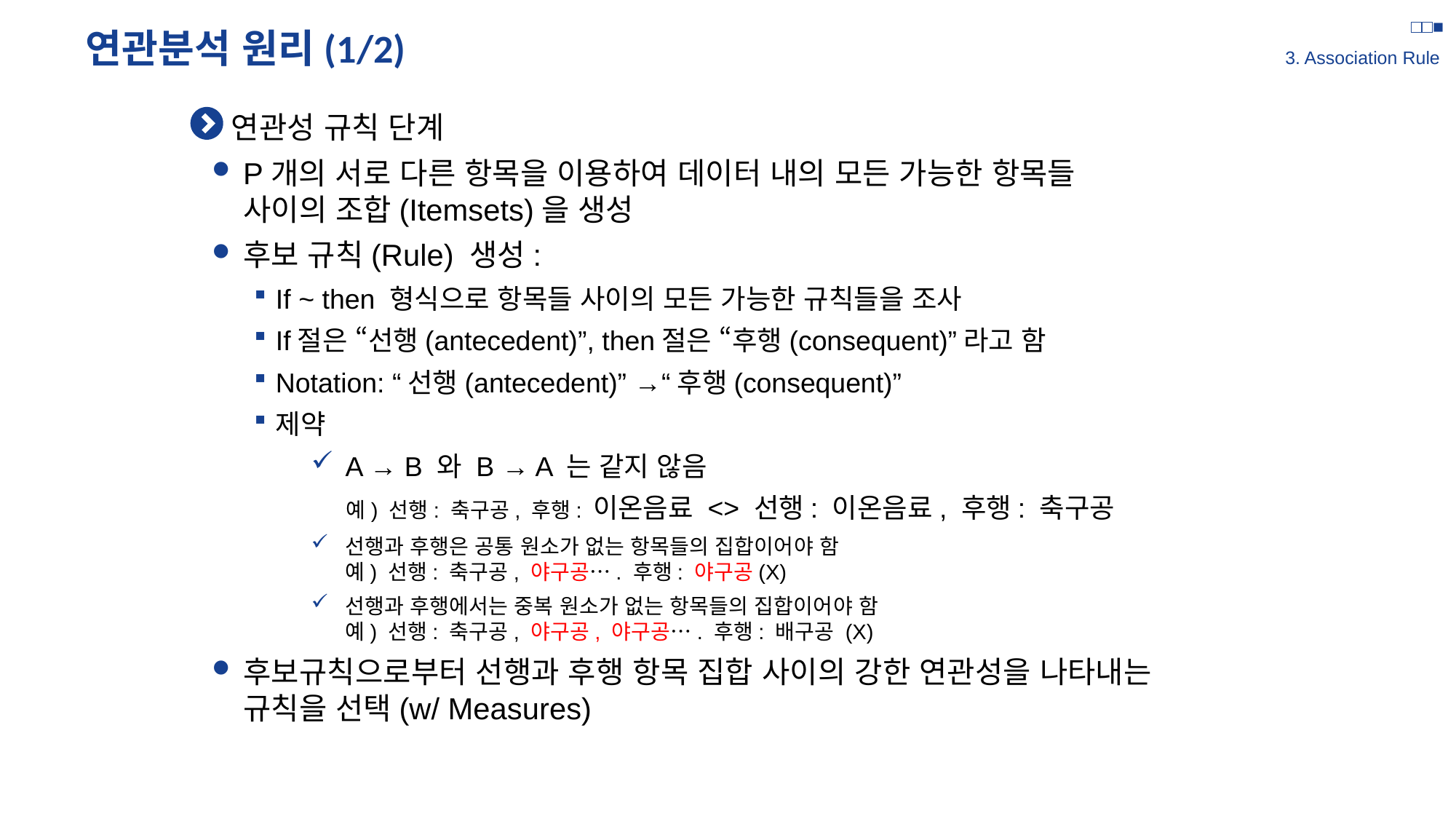

□□■
3. Association Rule
# 연관분석 원리(1/2)

연관성 규칙 단계
P개의 서로 다른 항목을 이용하여 데이터 내의 모든 가능한 항목들
사이의 조합(Itemsets)을 생성
후보 규칙(Rule) 생성:
If ~ then 형식으로 항목들 사이의 모든 가능한 규칙들을 조사
If절은 “선행(antecedent)”, then절은 “후행(consequent)”라고 함
Notation: “선행(antecedent)” →“후행(consequent)”
제약
A → B 와 B → A 는 같지 않음
     예) 선행: 축구공, 후행: 이온음료 <> 선행: 이온음료, 후행: 축구공
선행과 후행은 공통 원소가 없는 항목들의 집합이어야 함
예) 선행: 축구공, 야구공…. 후행: 야구공(X)
선행과 후행에서는 중복 원소가 없는 항목들의 집합이어야 함
예) 선행: 축구공, 야구공, 야구공…. 후행: 배구공 (X)
후보규칙으로부터 선행과 후행 항목 집합 사이의 강한 연관성을 나타내는
규칙을 선택(w/ Measures)